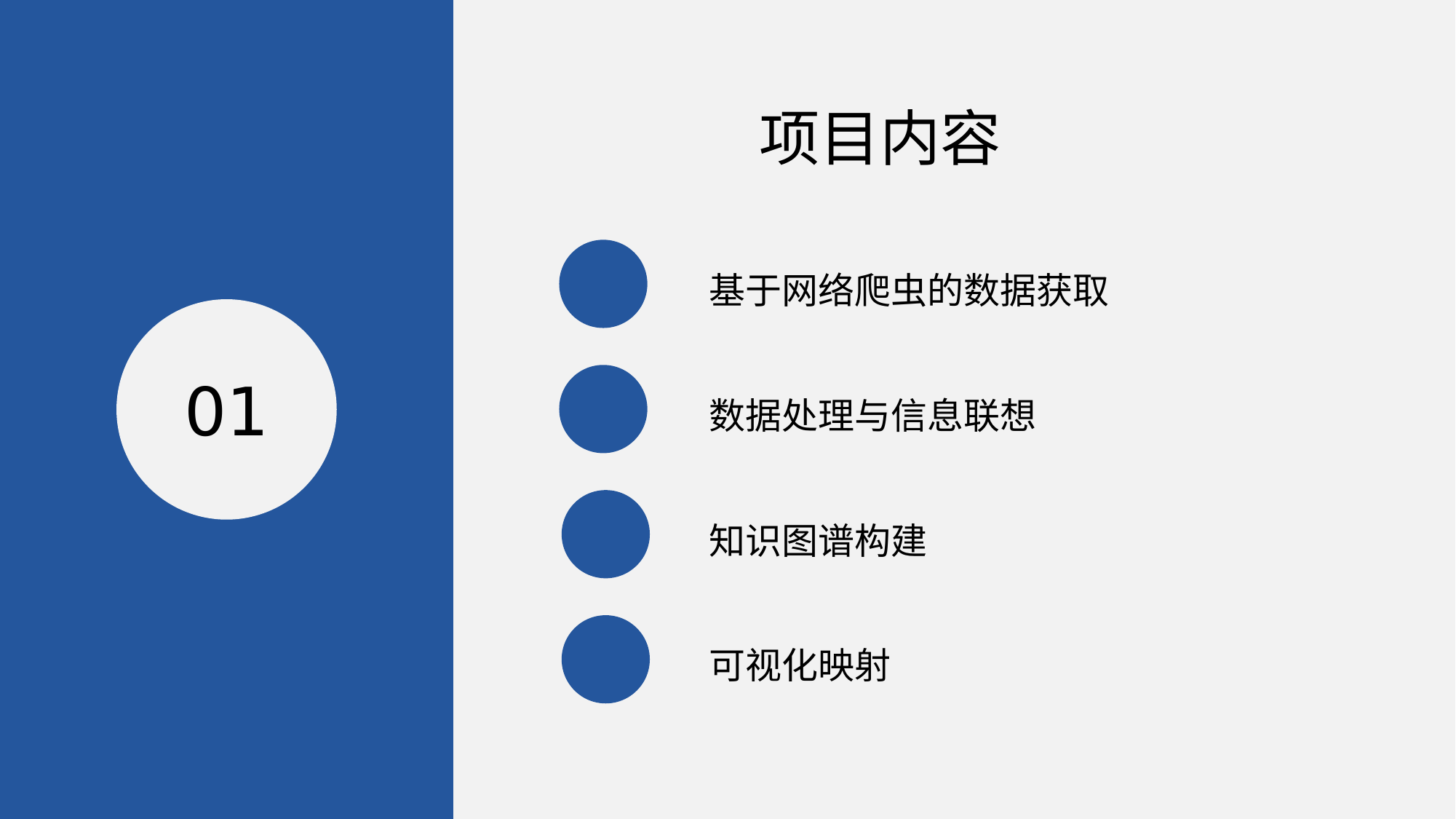

项目内容

基于网络爬虫的数据获取

01

数据处理与信息联想

知识图谱构建

可视化映射